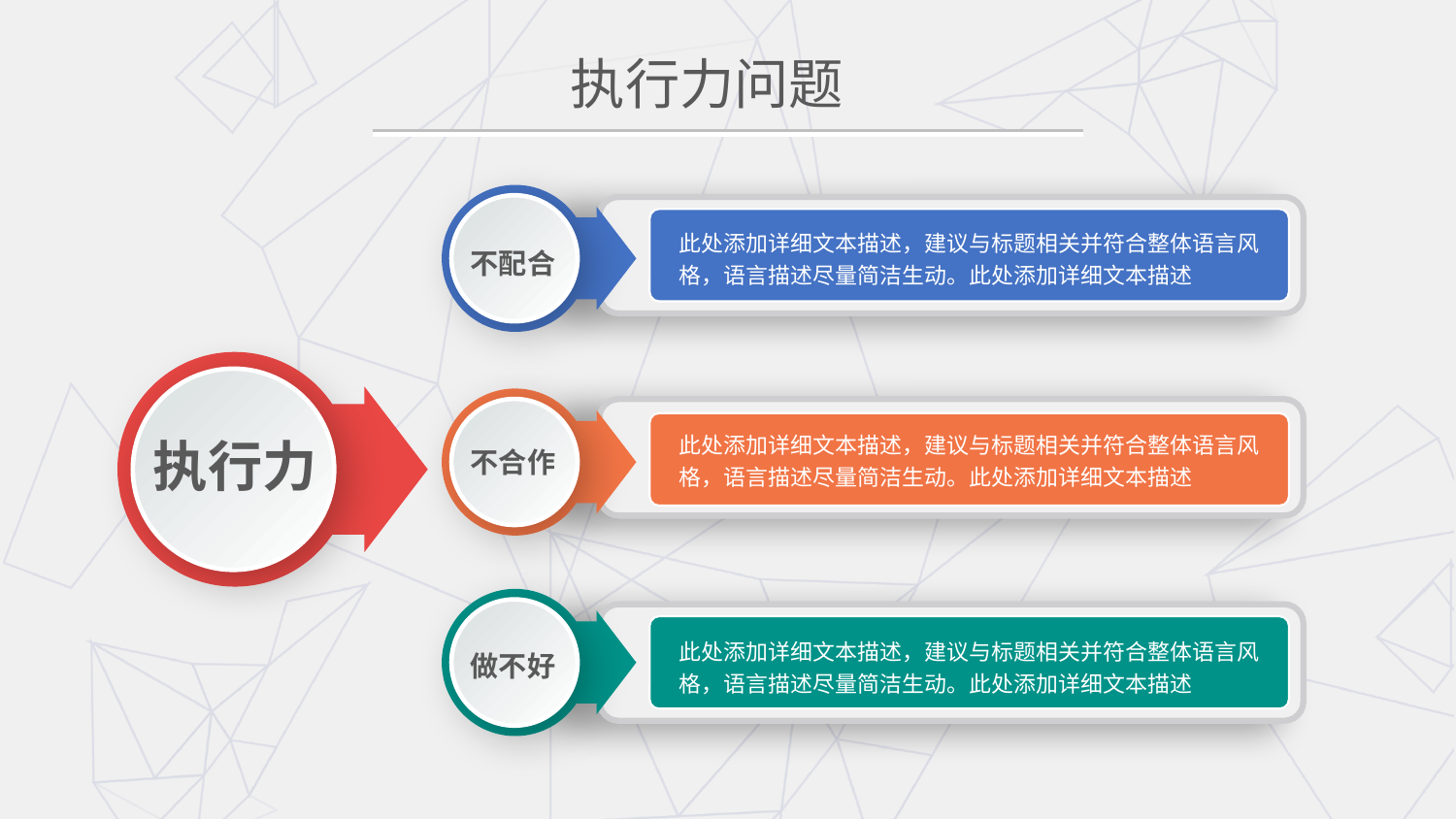

# 执行力问题

此处添加详细文本描述，建议与标题相关并符合整体语言风格，语言描述尽量简洁生动。此处添加详细文本描述
不配合

此处添加详细文本描述，建议与标题相关并符合整体语言风格，语言描述尽量简洁生动。此处添加详细文本描述
执行力
不合作

此处添加详细文本描述，建议与标题相关并符合整体语言风格，语言描述尽量简洁生动。此处添加详细文本描述
做不好